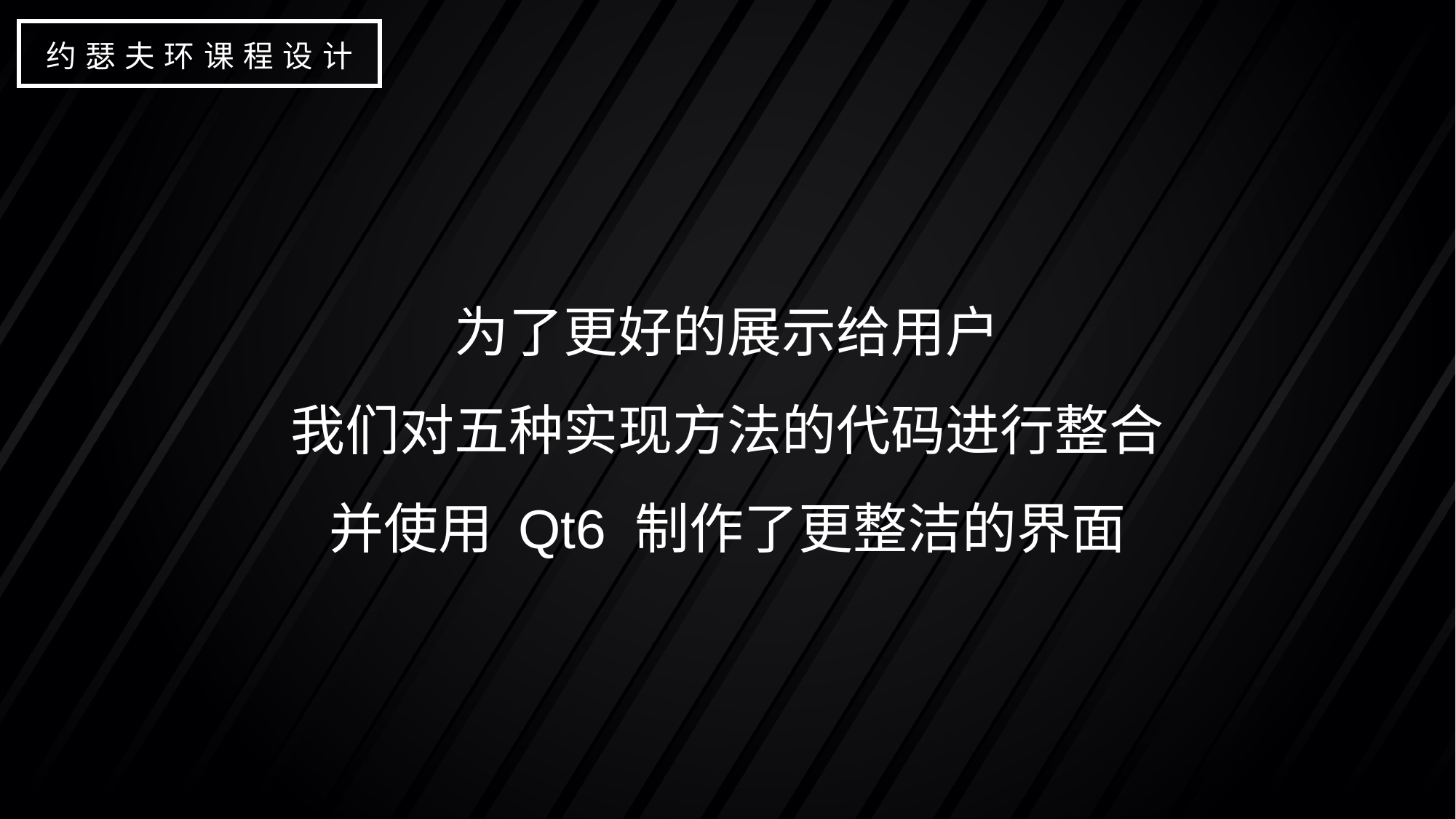

约瑟夫环课程设计
为了更好的展示给用户
我们对五种实现方法的代码进行整合
并使用 Qt6 制作了更整洁的界面